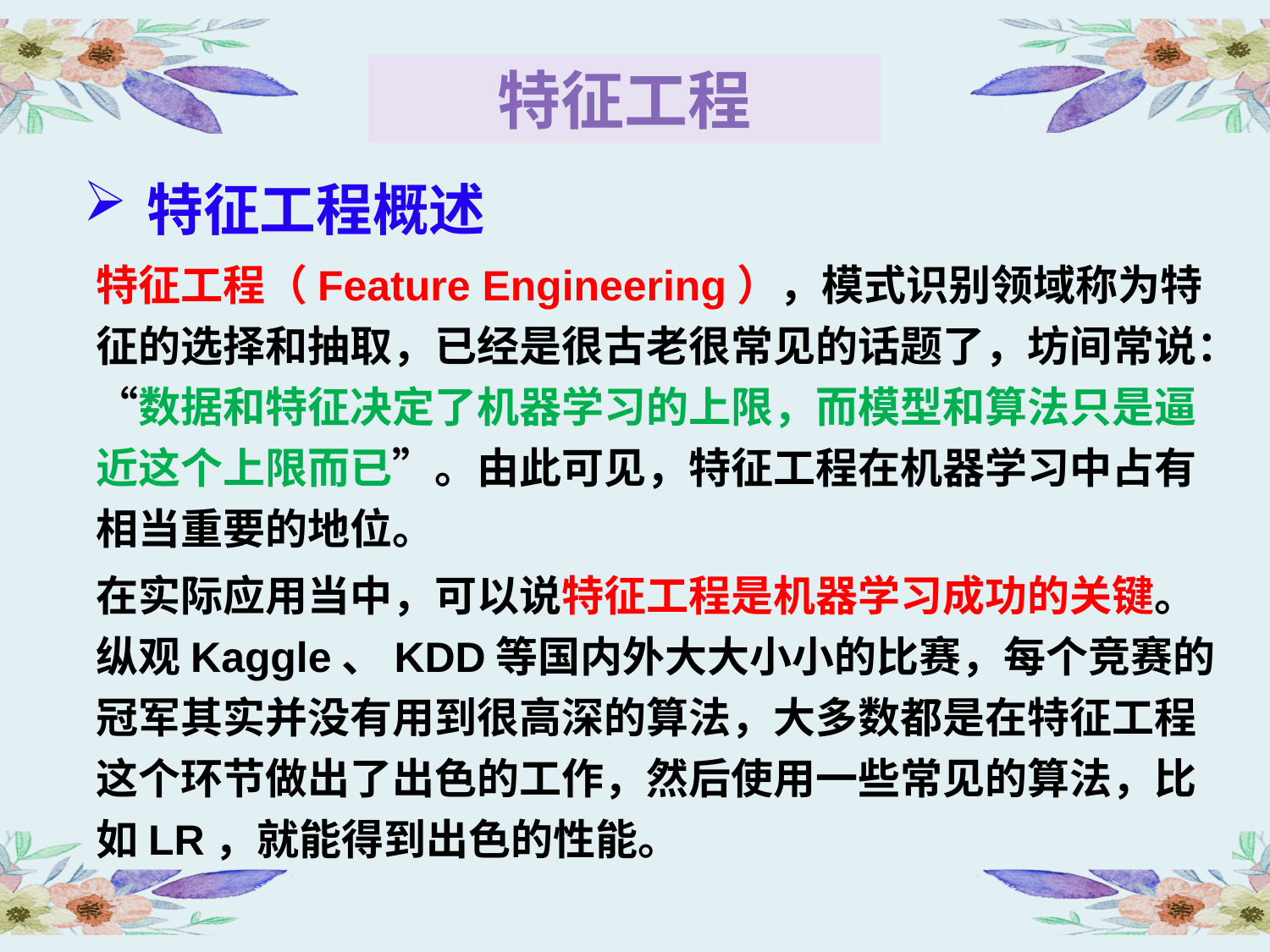

特征工程
特征工程概述
特征工程（Feature Engineering），模式识别领域称为特征的选择和抽取，已经是很古老很常见的话题了，坊间常说：“数据和特征决定了机器学习的上限，而模型和算法只是逼近这个上限而已”。由此可见，特征工程在机器学习中占有相当重要的地位。
在实际应用当中，可以说特征工程是机器学习成功的关键。纵观Kaggle、KDD等国内外大大小小的比赛，每个竞赛的冠军其实并没有用到很高深的算法，大多数都是在特征工程这个环节做出了出色的工作，然后使用一些常见的算法，比如LR，就能得到出色的性能。